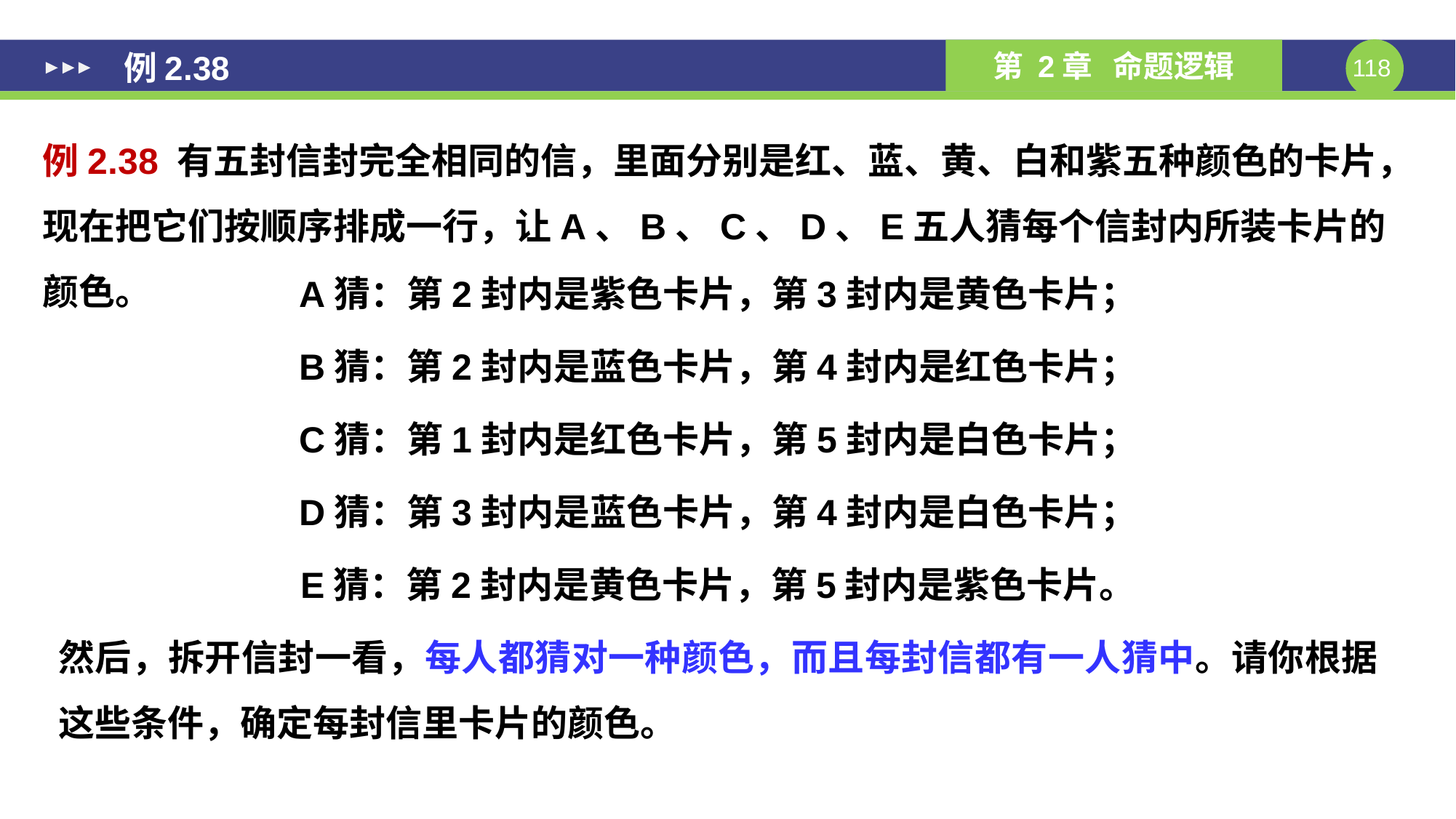

例2.38
例2.38 有五封信封完全相同的信，里面分别是红、蓝、黄、白和紫五种颜色的卡片，现在把它们按顺序排成一行，让A、B、C、D、E五人猜每个信封内所装卡片的颜色。
A猜：第2封内是紫色卡片，第3封内是黄色卡片；
B猜：第2封内是蓝色卡片，第4封内是红色卡片；
C猜：第1封内是红色卡片，第5封内是白色卡片；
D猜：第3封内是蓝色卡片，第4封内是白色卡片；
E猜：第2封内是黄色卡片，第5封内是紫色卡片。
然后，拆开信封一看，每人都猜对一种颜色，而且每封信都有一人猜中。请你根据这些条件，确定每封信里卡片的颜色。